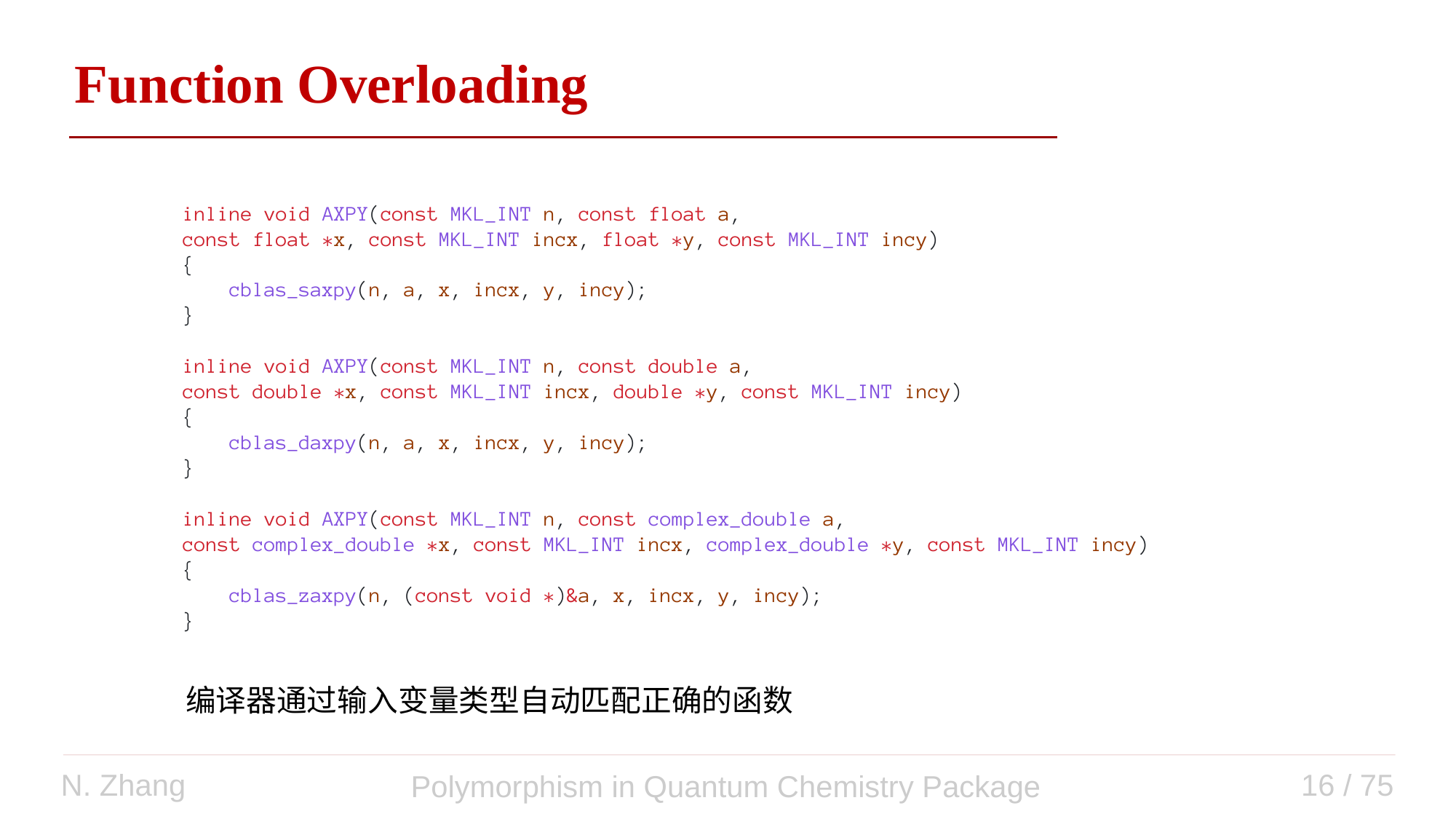

Function Overloading
inline void AXPY(const MKL_INT n, const float a,
const float *x, const MKL_INT incx, float *y, const MKL_INT incy)
{
    cblas_saxpy(n, a, x, incx, y, incy);
}

inline void AXPY(const MKL_INT n, const double a,
const double *x, const MKL_INT incx, double *y, const MKL_INT incy)
{
    cblas_daxpy(n, a, x, incx, y, incy);
}

inline void AXPY(const MKL_INT n, const complex_double a,
const complex_double *x, const MKL_INT incx, complex_double *y, const MKL_INT incy)
{
    cblas_zaxpy(n, (const void *)&a, x, incx, y, incy);
}
编译器通过输入变量类型自动匹配正确的函数
N. Zhang
16 / 75
Polymorphism in Quantum Chemistry Package